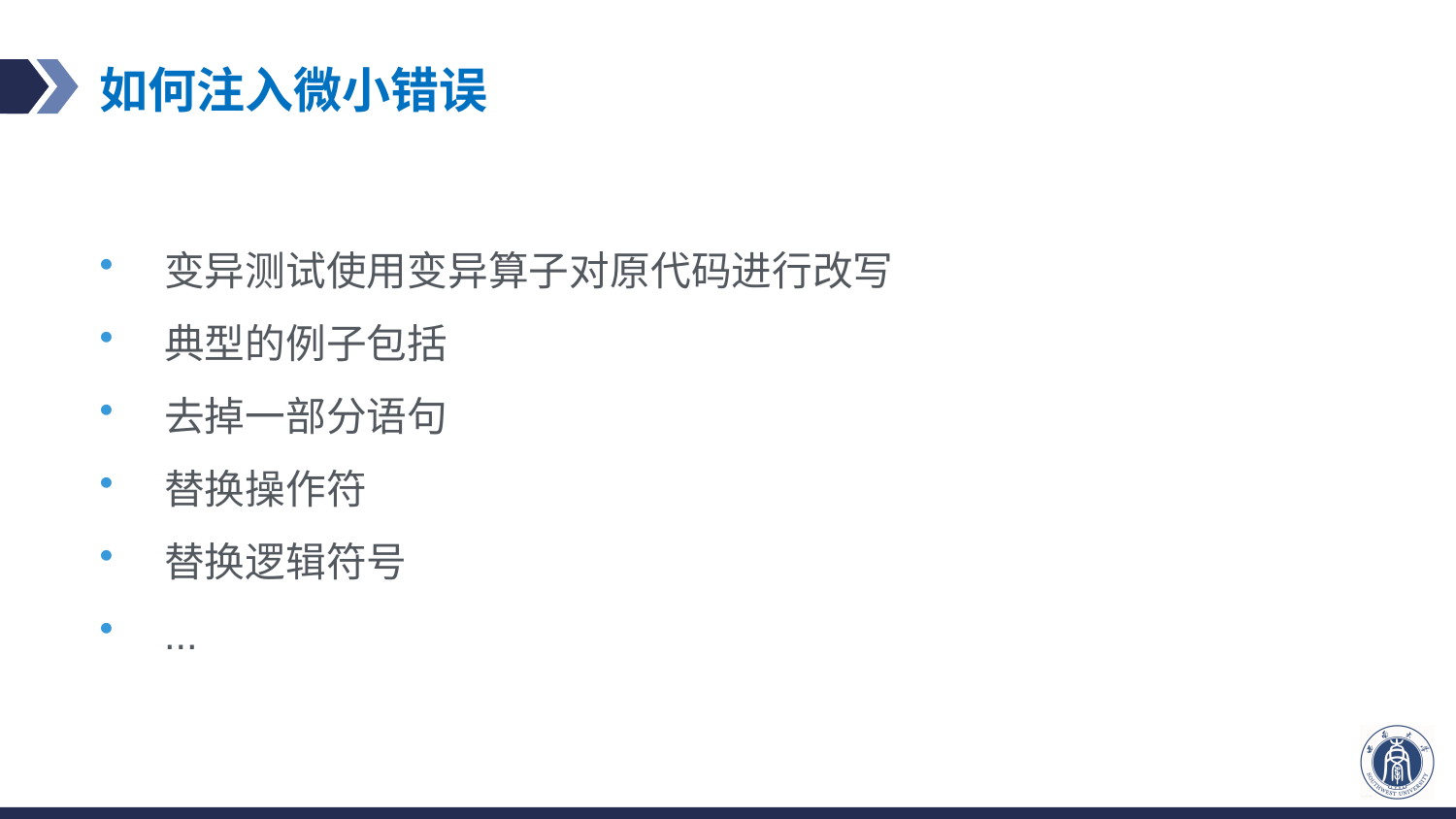

# 如何注入微小错误
变异测试使用变异算子对原代码进行改写
典型的例子包括
去掉一部分语句
替换操作符
替换逻辑符号
...